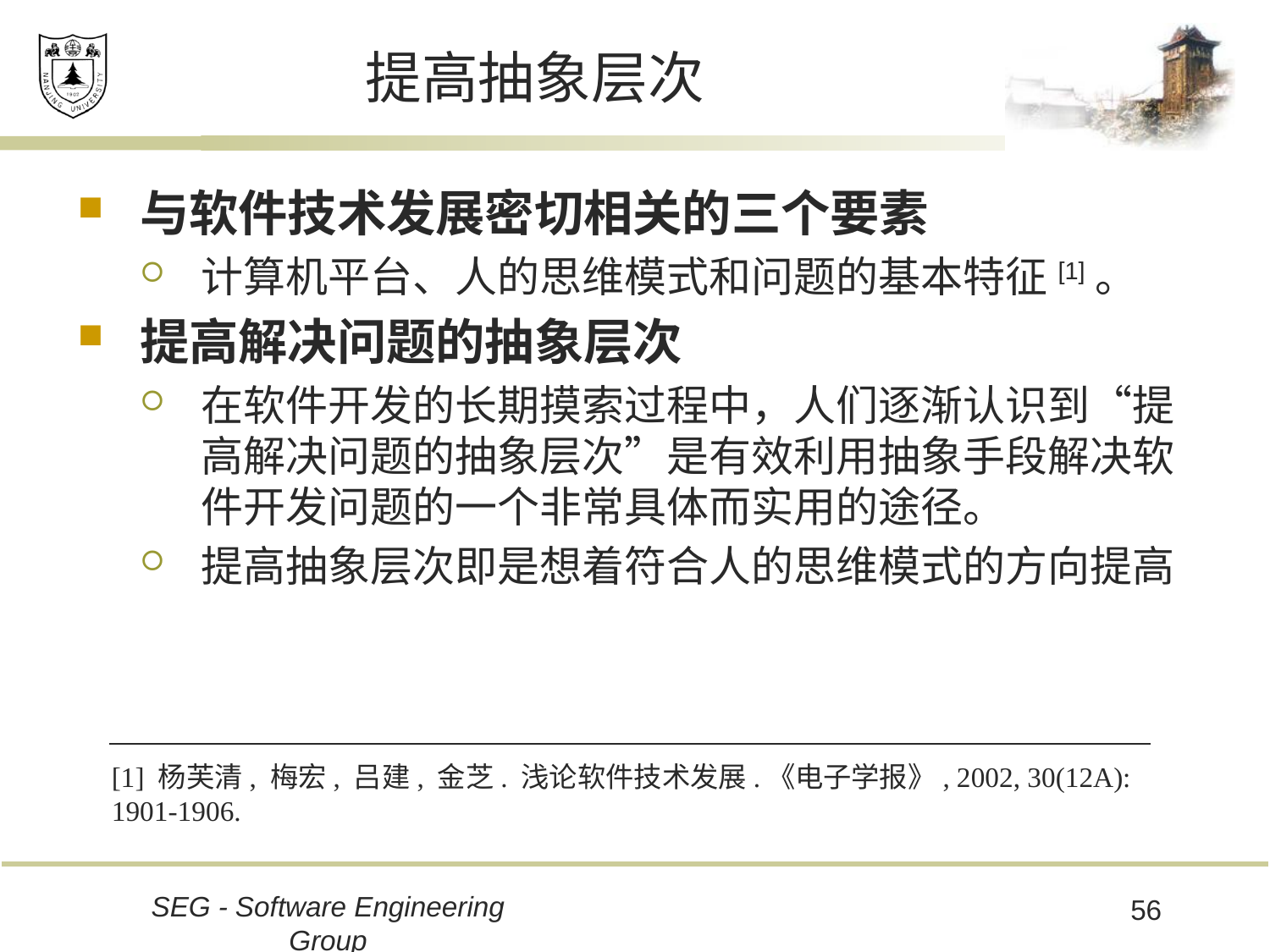

# 提高抽象层次
与软件技术发展密切相关的三个要素
计算机平台、人的思维模式和问题的基本特征[1]。
提高解决问题的抽象层次
在软件开发的长期摸索过程中，人们逐渐认识到“提高解决问题的抽象层次”是有效利用抽象手段解决软件开发问题的一个非常具体而实用的途径。
提高抽象层次即是想着符合人的思维模式的方向提高

[1] 杨芙清, 梅宏, 吕建, 金芝. 浅论软件技术发展.《电子学报》, 2002, 30(12A): 1901-1906.
SEG - Software Engineering Group
56